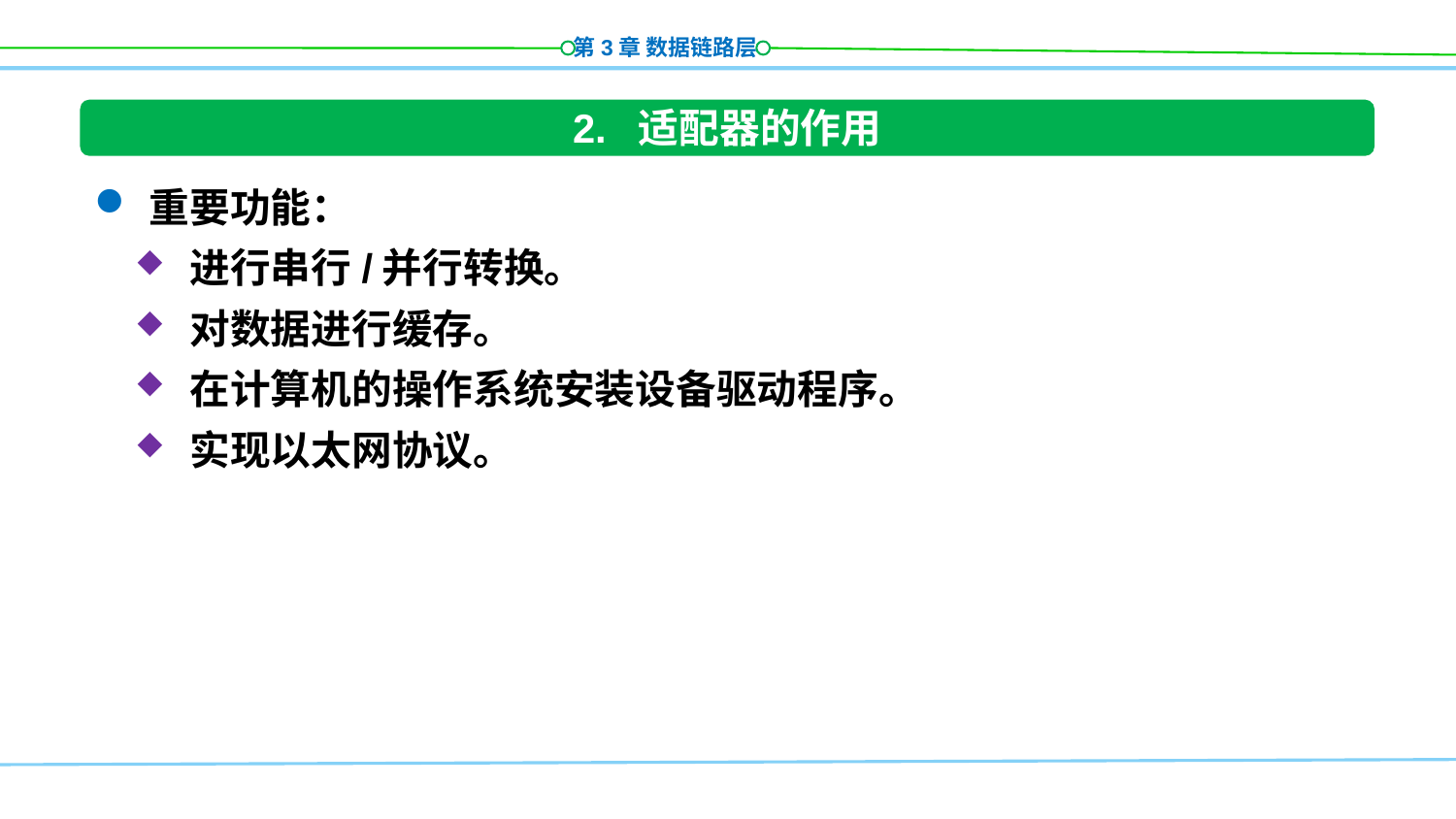

2.  适配器的作用

重要功能：
进行串行/并行转换。
对数据进行缓存。
在计算机的操作系统安装设备驱动程序。
实现以太网协议。